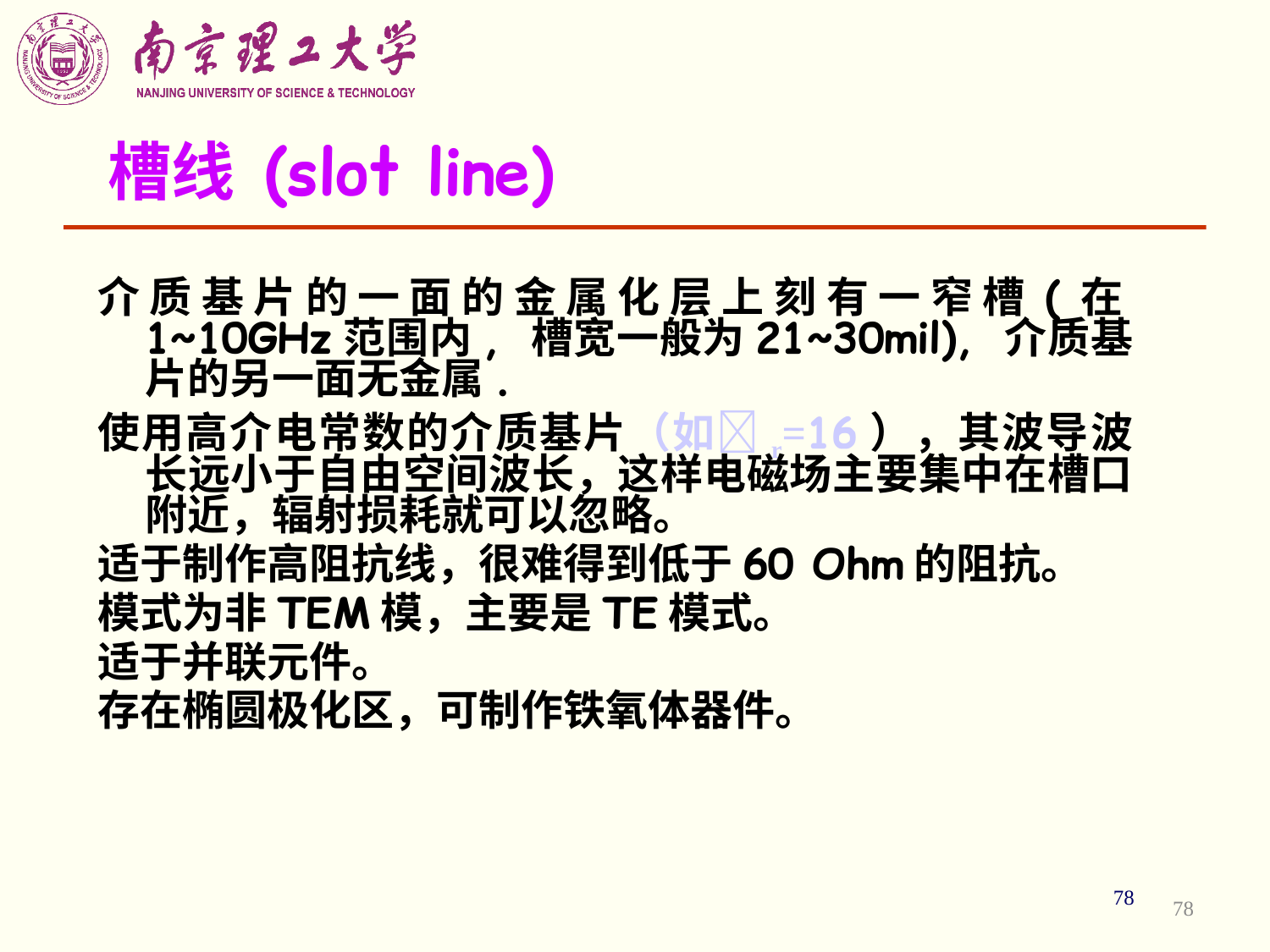

# 槽线 (slot line)

介质基片的一面的金属化层上刻有一窄槽(在1~10GHz范围内, 槽宽一般为21~30mil), 介质基片的另一面无金属.
使用高介电常数的介质基片（如εr=16），其波导波长远小于自由空间波长，这样电磁场主要集中在槽口附近，辐射损耗就可以忽略。
适于制作高阻抗线，很难得到低于60 Ohm的阻抗。
模式为非TEM模，主要是TE模式。
适于并联元件。
存在椭圆极化区，可制作铁氧体器件。

78